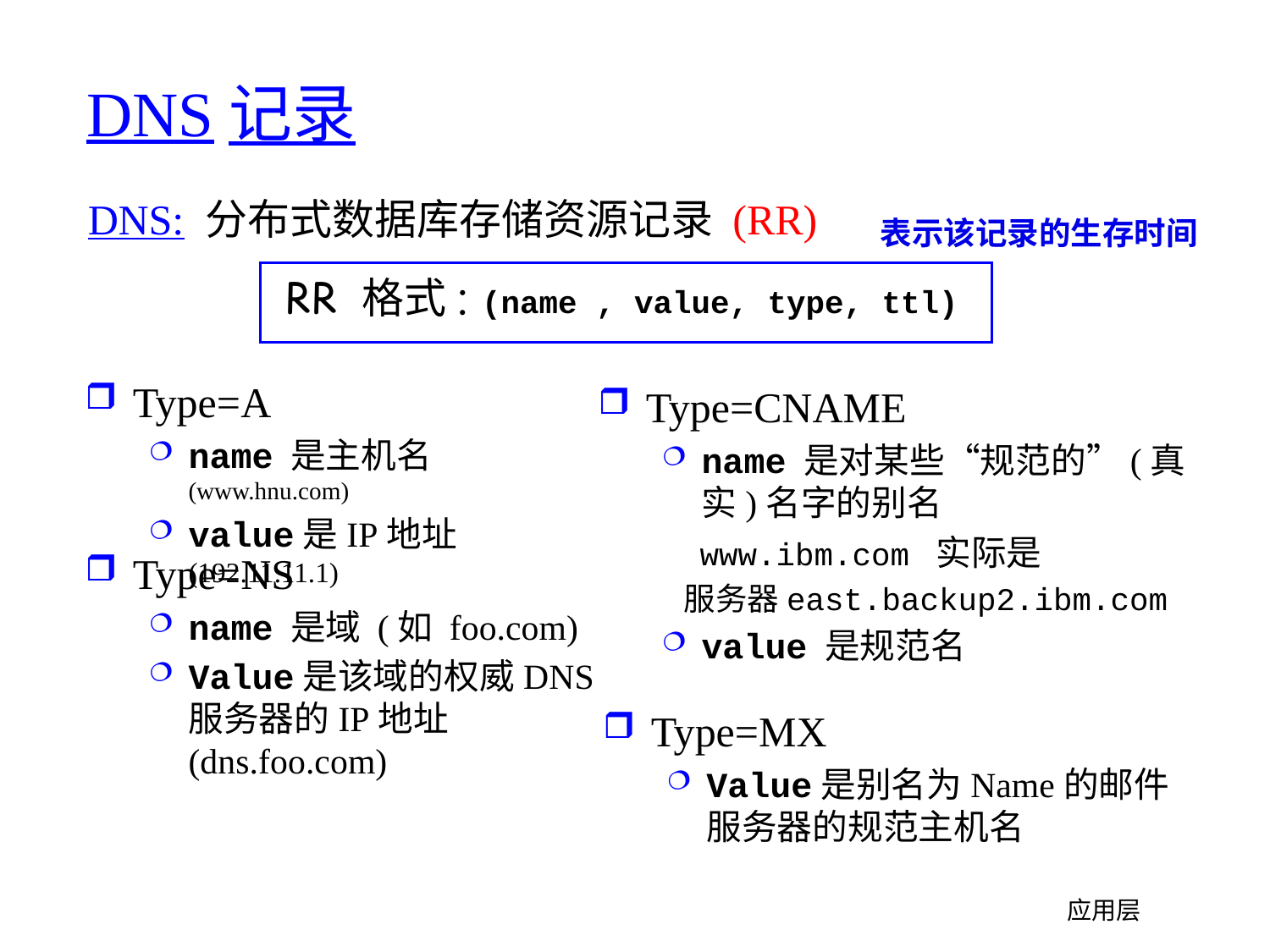

# DNS记录
DNS: 分布式数据库存储资源记录 (RR)
表示该记录的生存时间

RR 格式: (name , value, type, ttl)
Type=A
name 是主机名(www.hnu.com)
value是IP地址(192.11.11.1)
Type=CNAME
name 是对某些“规范的”(真实)名字的别名
  www.ibm.com 实际是
  服务器east.backup2.ibm.com
value 是规范名
Type=NS
name 是域 (如 foo.com)
Value是该域的权威DNS服务器的IP地址(dns.foo.com)
Type=MX
Value是别名为Name的邮件服务器的规范主机名
应用层
78